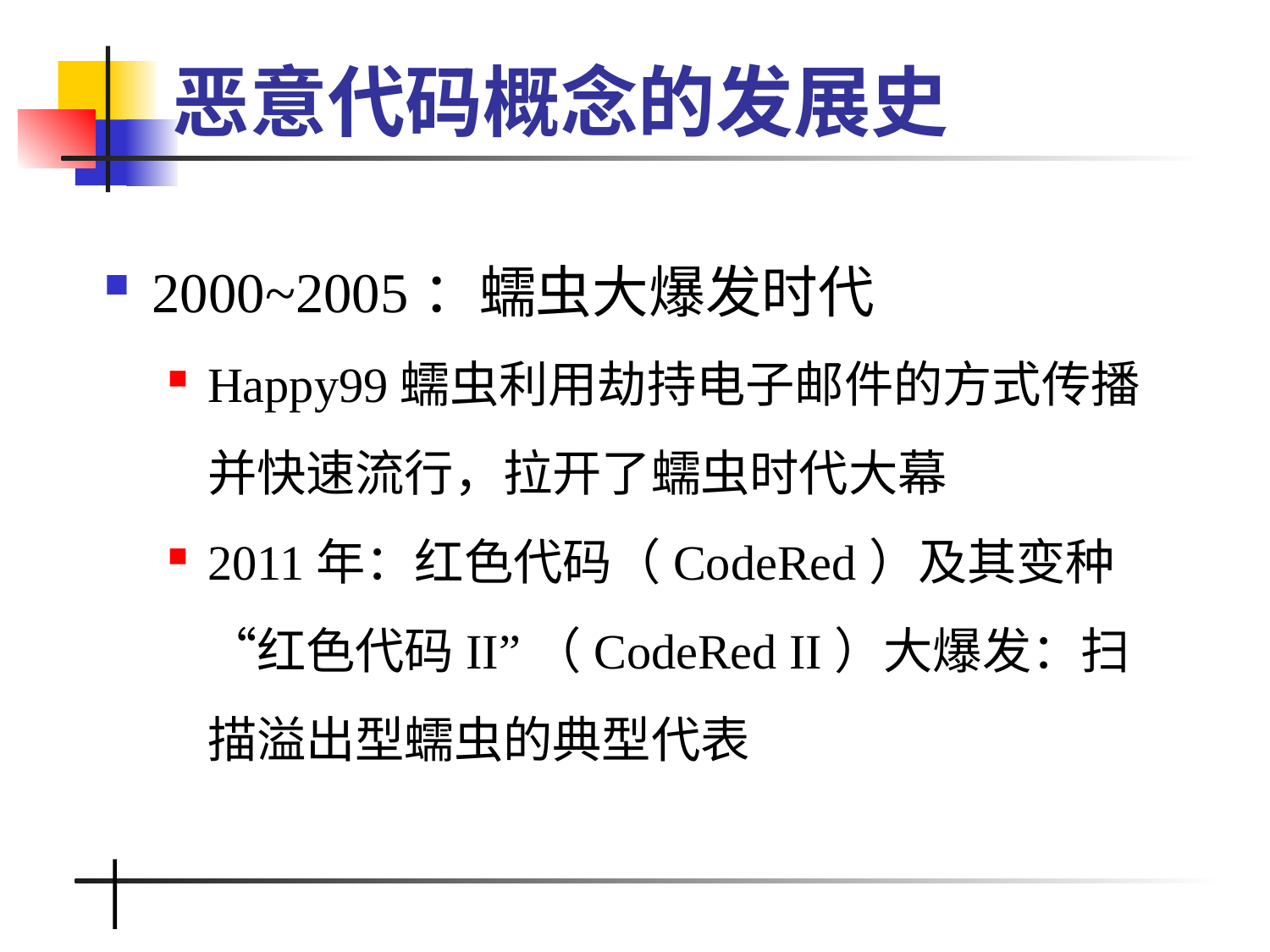

# 恶意代码概念的发展史
2000~2005：蠕虫大爆发时代
Happy99蠕虫利用劫持电子邮件的方式传播并快速流行，拉开了蠕虫时代大幕
2011年：红色代码（CodeRed）及其变种“红色代码II”（CodeRed II）大爆发：扫描溢出型蠕虫的典型代表